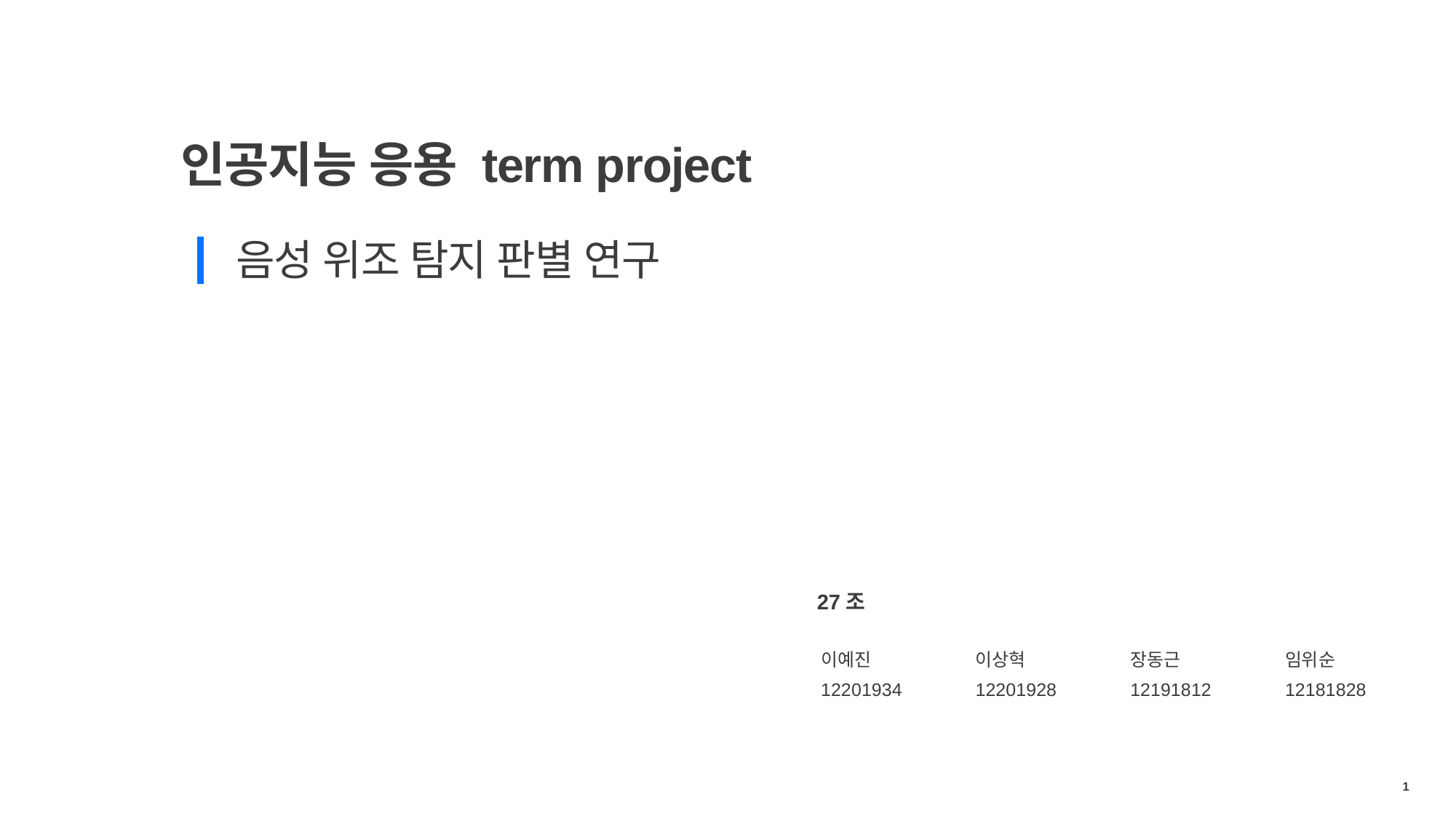

인공지능 응용 term project
음성 위조 탐지 판별 연구
27조
| 이예진 | 이상혁 | 장동근 | 임위순 |
| --- | --- | --- | --- |
| 12201934 | 12201928 | 12191812 | 12181828 |